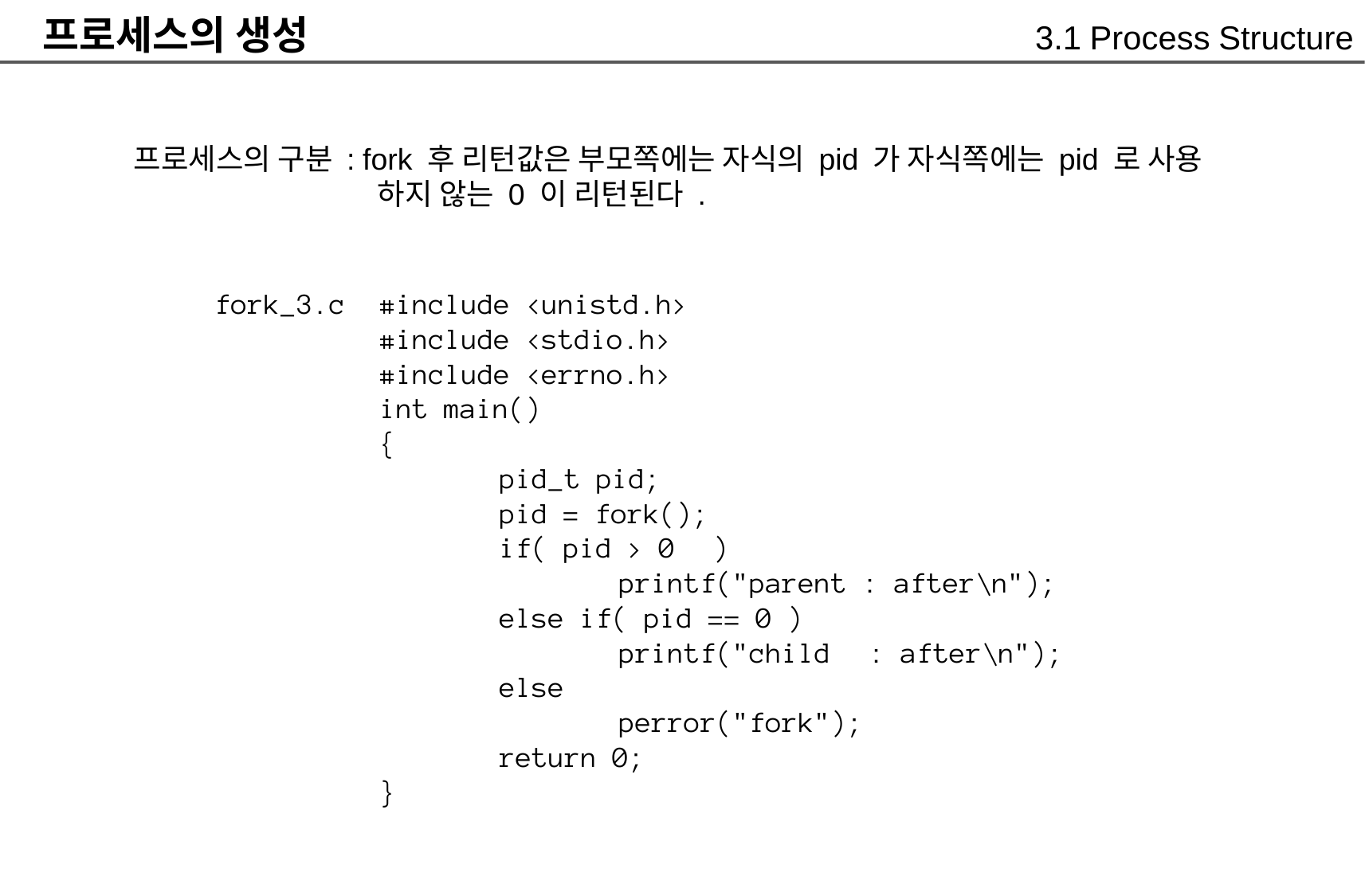

프로세스의 생성
3.1 Process Structure

프로세스의 구분 : fork 후 리턴값은 부모쪽에는 자식의 pid 가 자식쪽에는 pid 로 사용
	하지 않는 0 이 리턴된다 .

fork_3.c
#include  <unistd.h>
#include  <stdio.h>
#include  <errno.h>
int  main()
{
	pid_t  pid;
	pid  =  fork();
	if(  pid  >  0     )
		printf("parent  :  after\n");
	else  if(  pid  ==  0  )
		printf("child     :  after\n");
	else
		perror("fork");
	return  0;
}